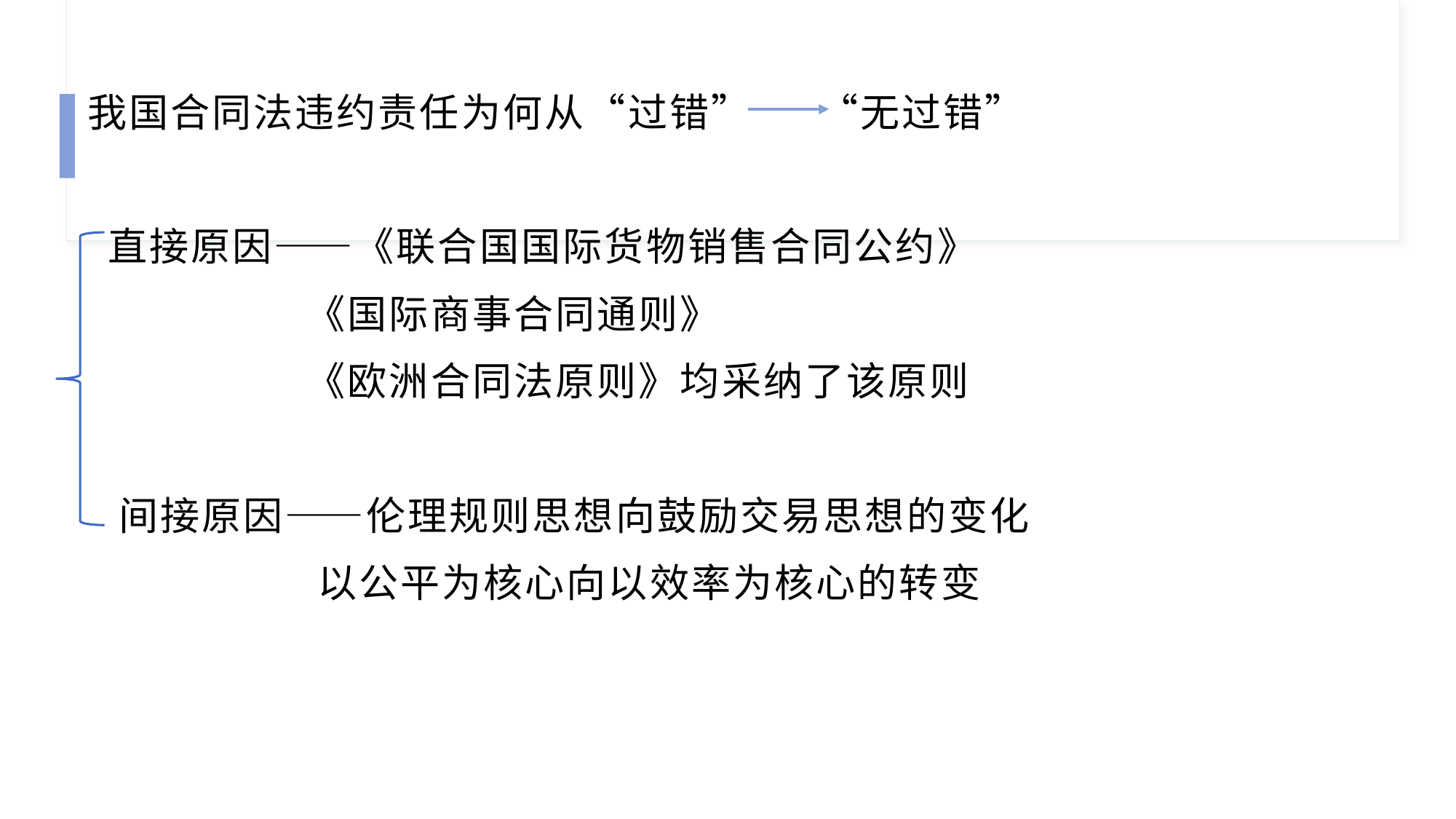

我国合同法违约责任为何从“过错”      “无过错”

 直接原因——《联合国国际货物销售合同公约》
                   《国际商事合同通则》
                   《欧洲合同法原则》均采纳了该原则

  间接原因——伦理规则思想向鼓励交易思想的变化
                    以公平为核心向以效率为核心的转变